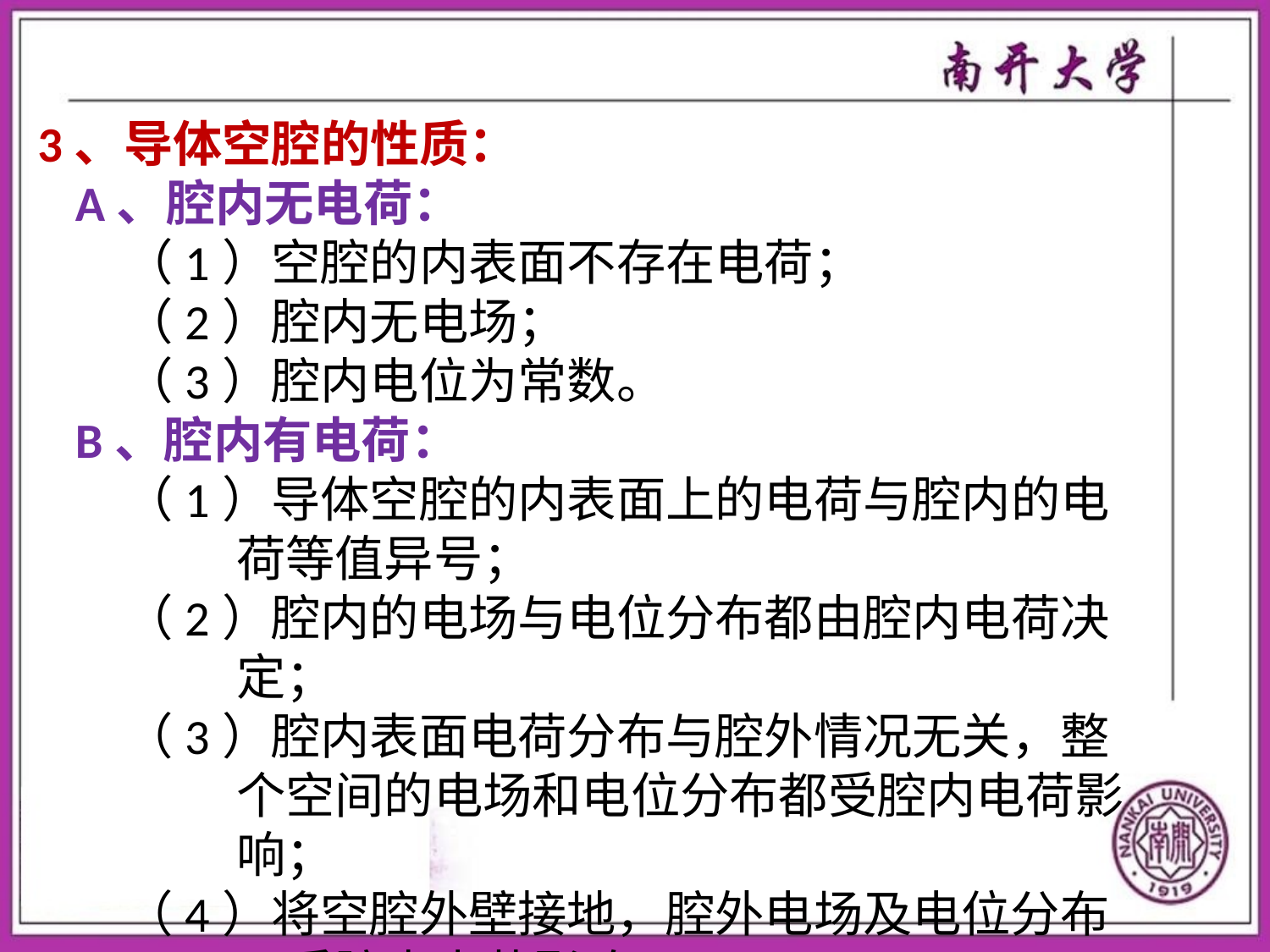

3、导体空腔的性质：
A、腔内无电荷：
（1）空腔的内表面不存在电荷；
（2）腔内无电场；
（3）腔内电位为常数。
B、腔内有电荷：
（1）导体空腔的内表面上的电荷与腔内的电荷等值异号；
（2）腔内的电场与电位分布都由腔内电荷决定；
（3）腔内表面电荷分布与腔外情况无关，整个空间的电场和电位分布都受腔内电荷影响；
（4）将空腔外壁接地，腔外电场及电位分布不受腔内电荷影响。